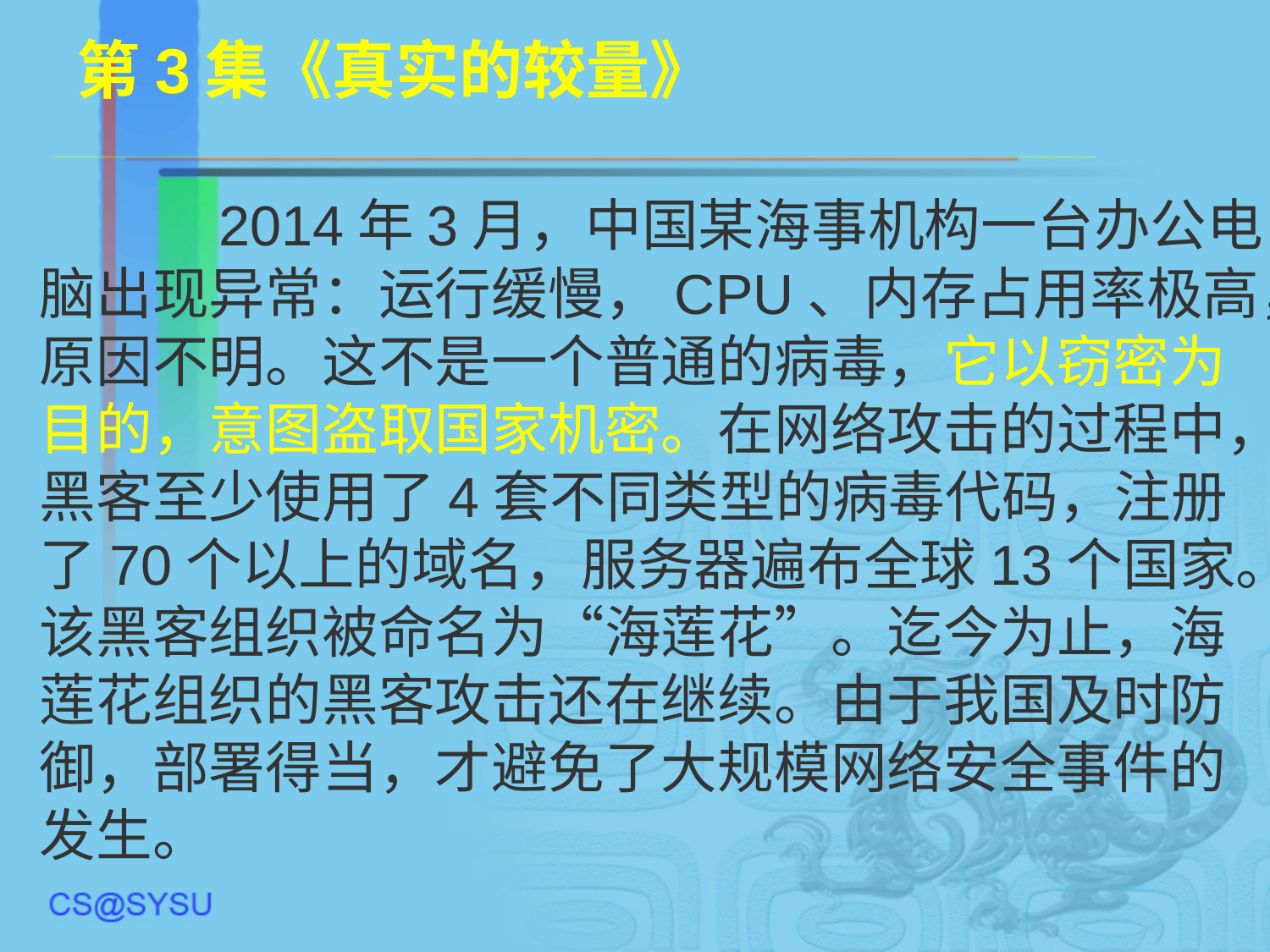

第3集《真实的较量》

　　2014年3月，中国某海事机构一台办公电脑出现异常：运行缓慢，CPU、内存占用率极高，原因不明。这不是一个普通的病毒，它以窃密为目的，意图盗取国家机密。在网络攻击的过程中，黑客至少使用了4套不同类型的病毒代码，注册了70个以上的域名，服务器遍布全球13个国家。该黑客组织被命名为“海莲花”。迄今为止，海莲花组织的黑客攻击还在继续。由于我国及时防御，部署得当，才避免了大规模网络安全事件的发生。
37